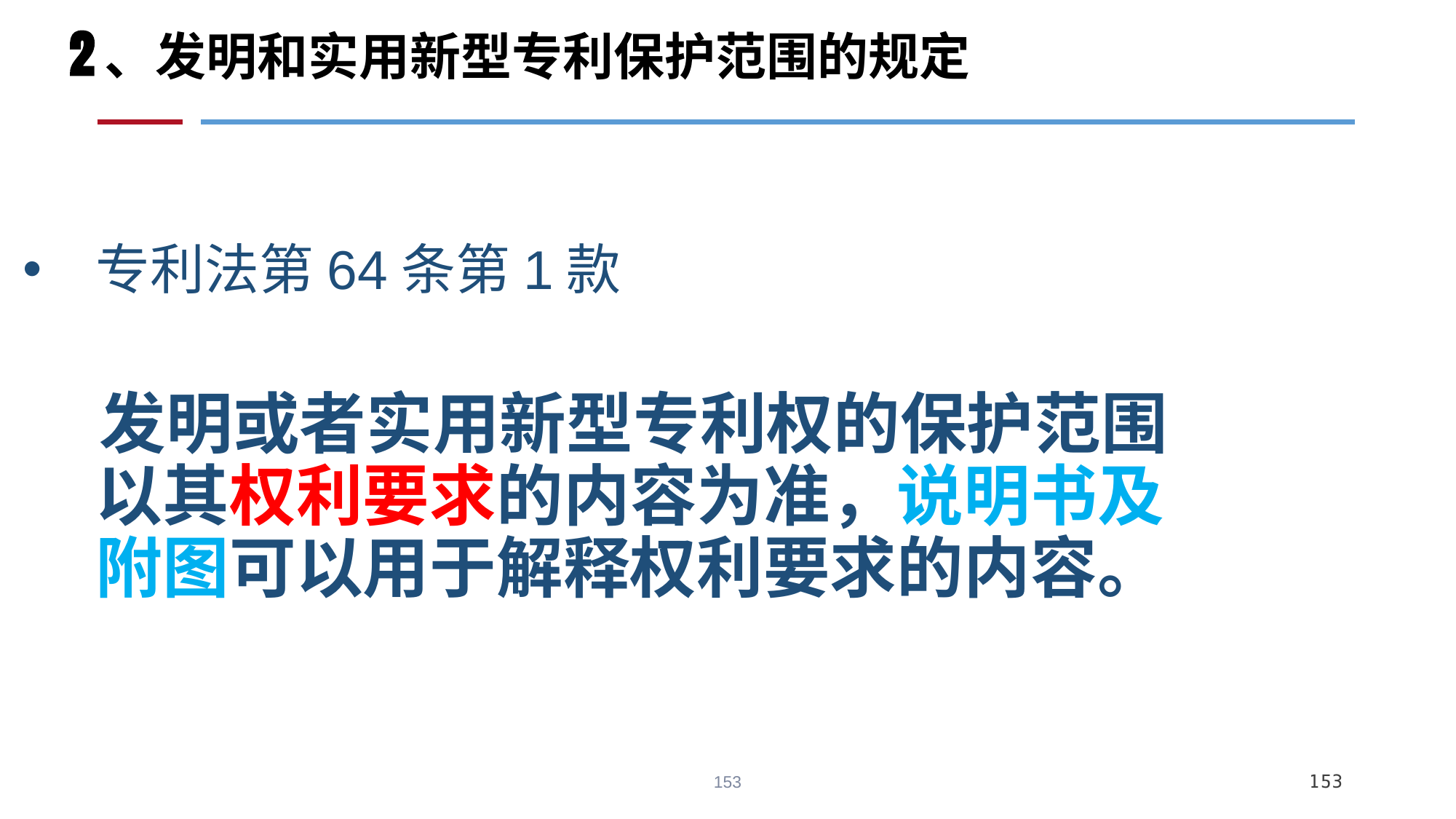

# 2、发明和实用新型专利保护范围的规定

专利法第64条第1款

    发明或者实用新型专利权的保护范围以其权利要求的内容为准，说明书及附图可以用于解释权利要求的内容。

153
153